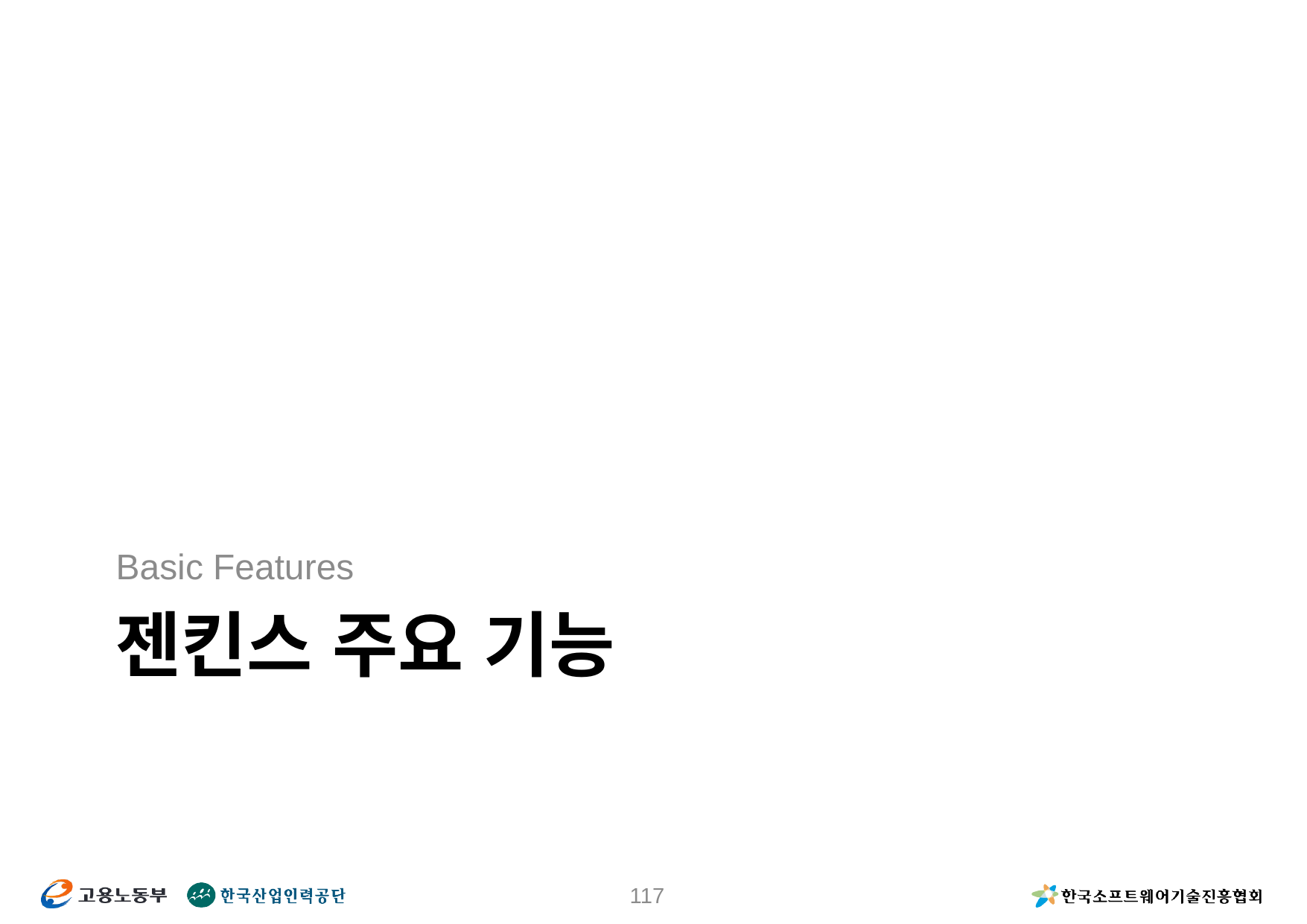

Basic Features
# 젠킨스 주요 기능
117